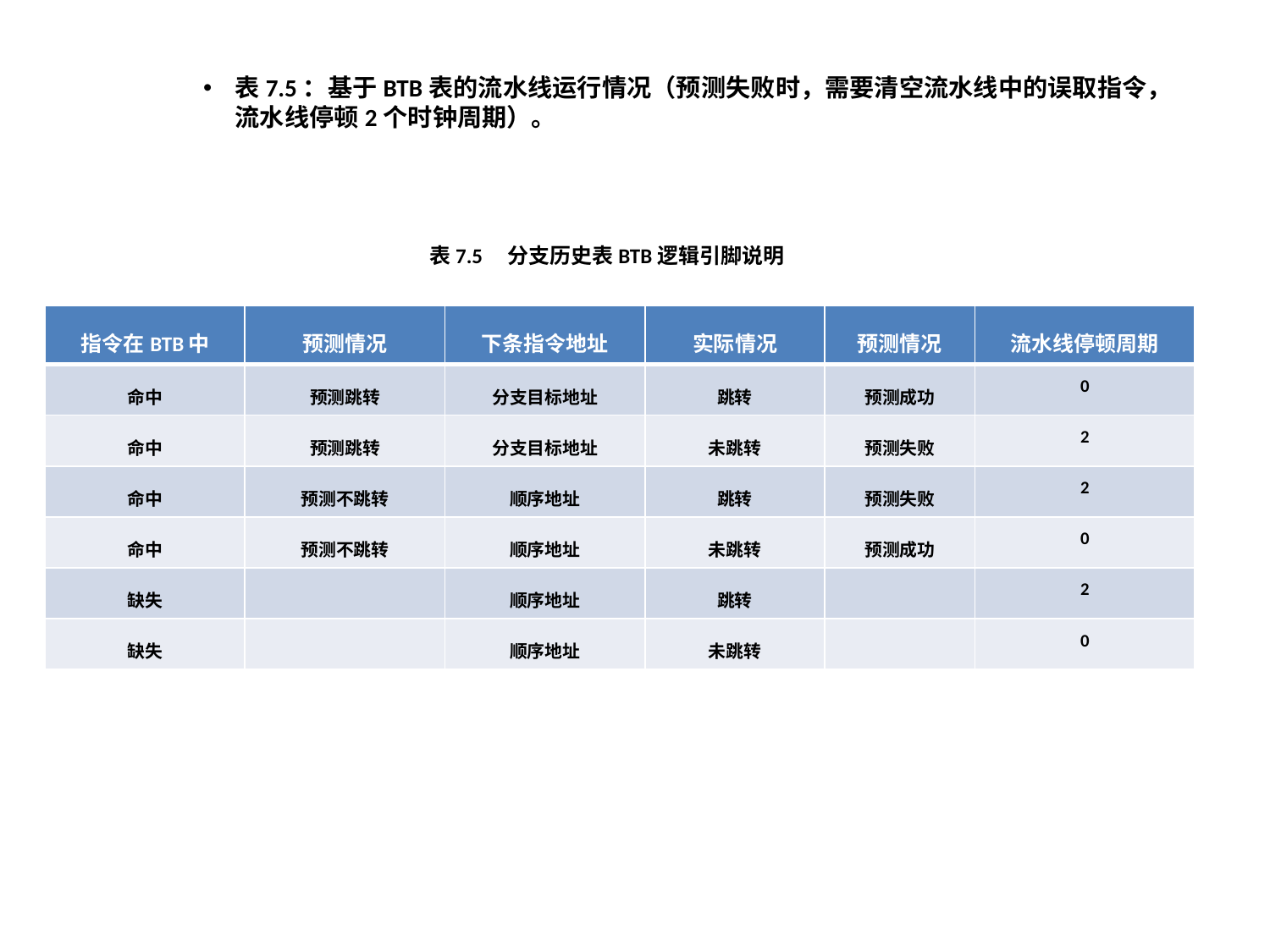

表7.5：基于BTB表的流水线运行情况（预测失败时，需要清空流水线中的误取指令，流水线停顿2个时钟周期）。

表7.5    分支历史表BTB逻辑引脚说明
| 指令在BTB中 | 预测情况 | 下条指令地址 | 实际情况 | 预测情况 | 流水线停顿周期 |
| --- | --- | --- | --- | --- | --- |
| 命中 | 预测跳转 | 分支目标地址 | 跳转 | 预测成功 | 0 |
| 命中 | 预测跳转 | 分支目标地址 | 未跳转 | 预测失败 | 2 |
| 命中 | 预测不跳转 | 顺序地址 | 跳转 | 预测失败 | 2 |
| 命中 | 预测不跳转 | 顺序地址 | 未跳转 | 预测成功 | 0 |
| 缺失 |  | 顺序地址 | 跳转 |  | 2 |
| 缺失 |  | 顺序地址 | 未跳转 |  | 0 |